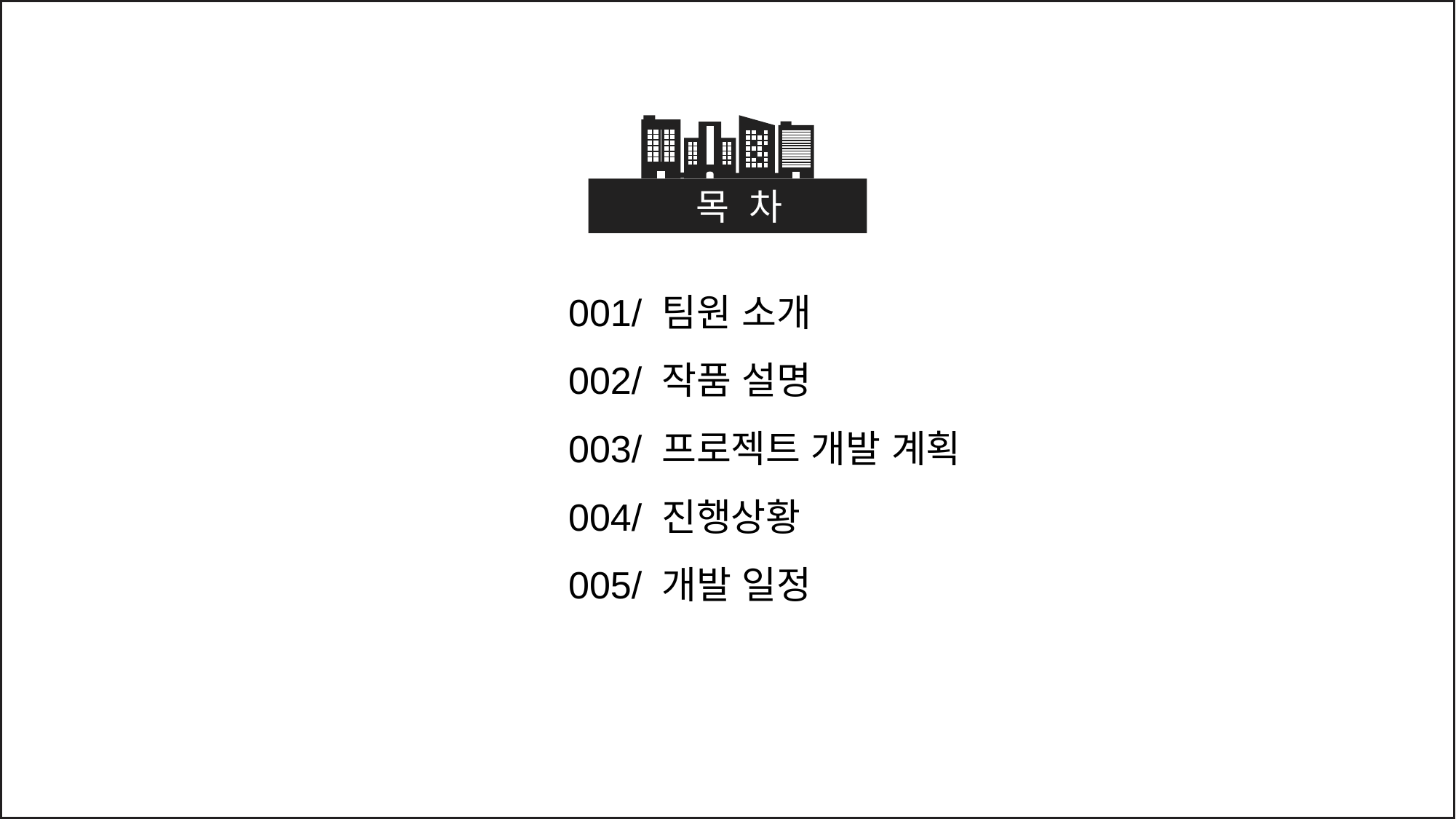

목 차
001/ 팀원 소개
002/ 작품 설명
003/ 프로젝트 개발 계획
004/ 진행상황
005/ 개발 일정